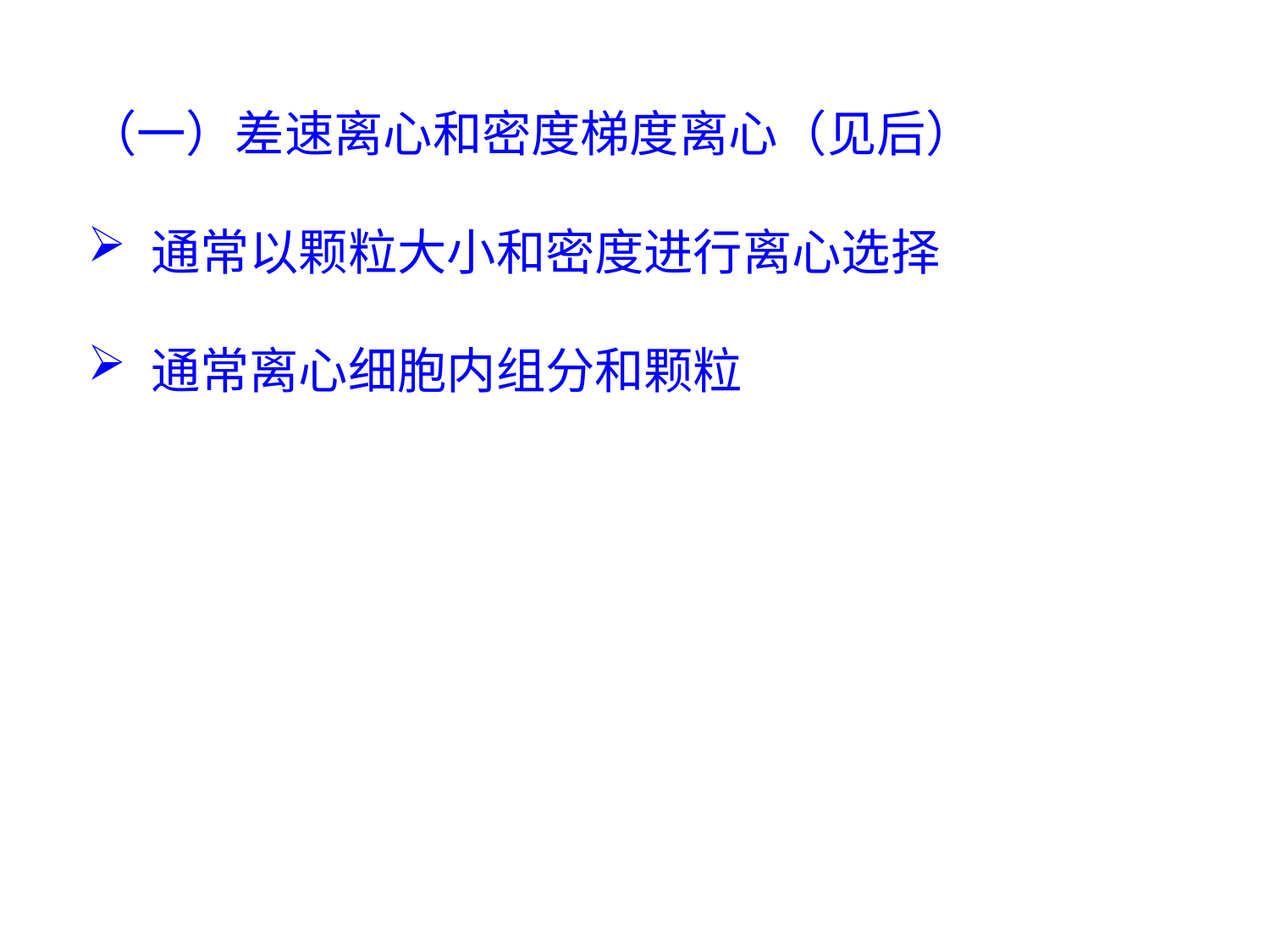

（一）差速离心和密度梯度离心（见后）

通常以颗粒大小和密度进行离心选择

通常离心细胞内组分和颗粒